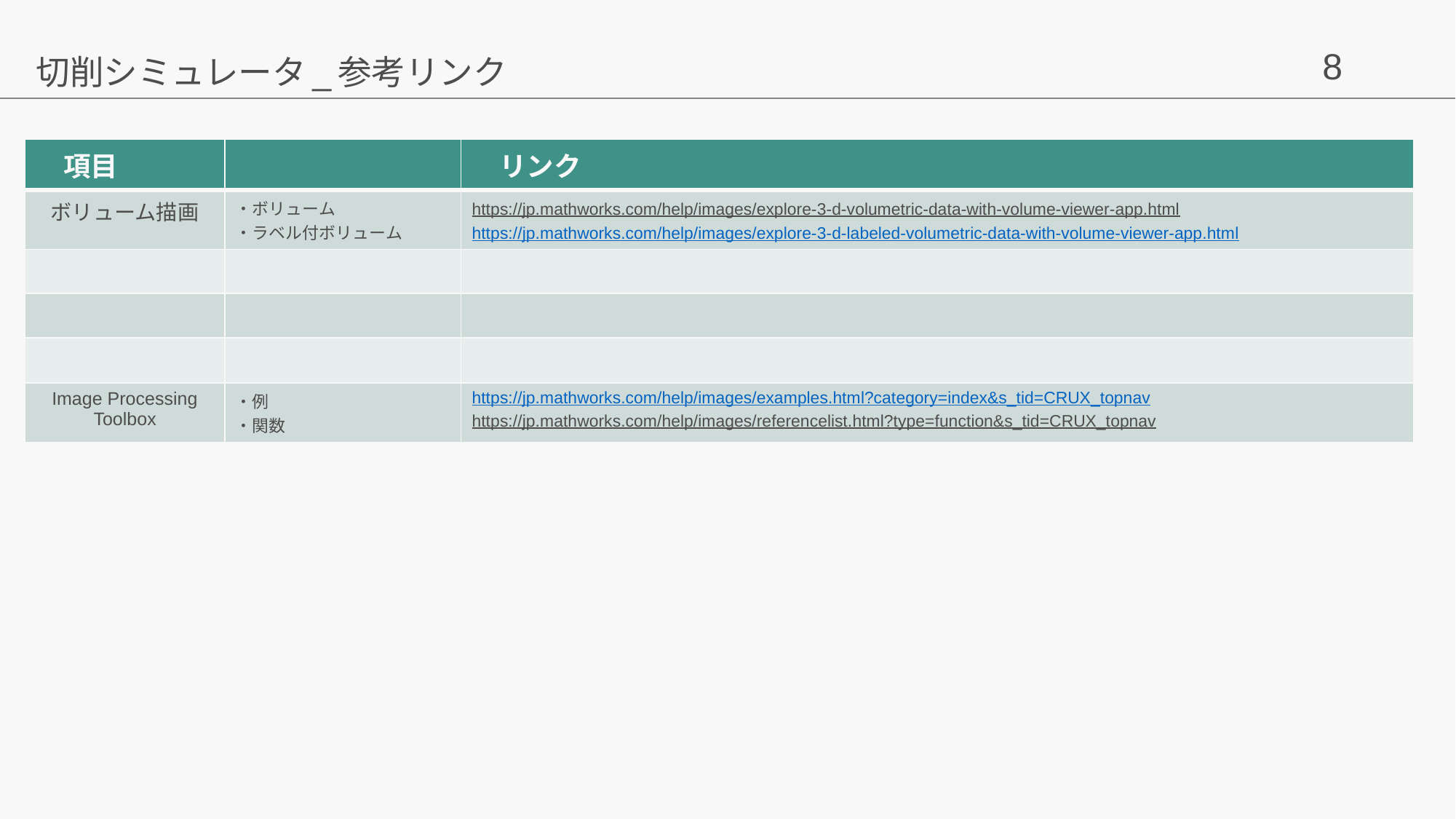

切削シミュレータ_参考リンク
| 項目 |  | リンク |
| --- | --- | --- |
| ボリューム描画 | ・ボリューム ・ラベル付ボリューム | https://jp.mathworks.com/help/images/explore-3-d-volumetric-data-with-volume-viewer-app.html　 https://jp.mathworks.com/help/images/explore-3-d-labeled-volumetric-data-with-volume-viewer-app.html |
|  |  |  |
|  |  |  |
|  |  |  |
| Image Processing Toolbox | ・例 ・関数 | https://jp.mathworks.com/help/images/examples.html?category=index&s\_tid=CRUX\_topnav https://jp.mathworks.com/help/images/referencelist.html?type=function&s\_tid=CRUX\_topnav |